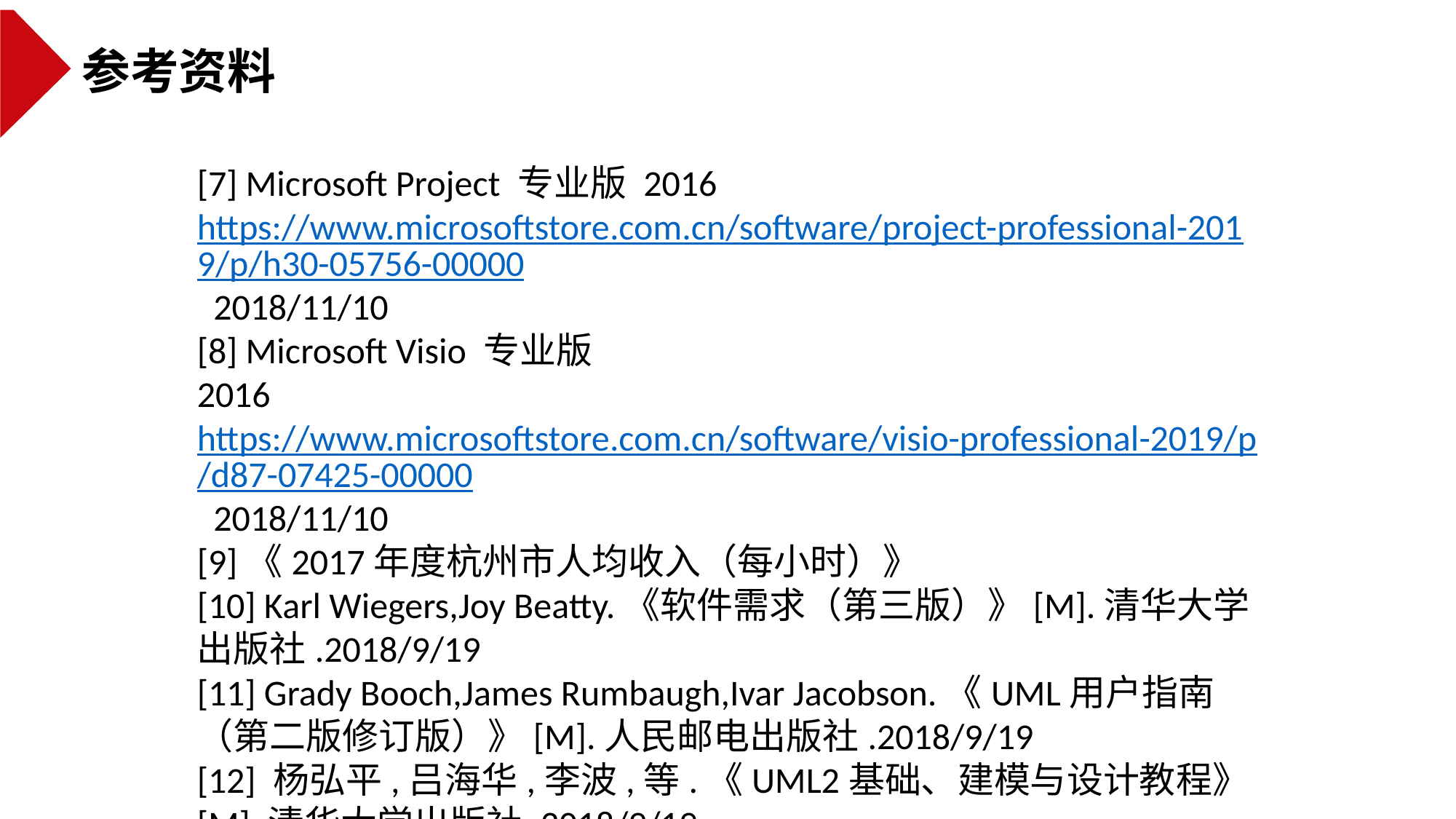

参考资料
[7] Microsoft Project 专业版 2016
https://www.microsoftstore.com.cn/software/project-professional-2019/p/h30-05756-00000  2018/11/10
[8] Microsoft Visio 专业版
2016 https://www.microsoftstore.com.cn/software/visio-professional-2019/p/d87-07425-00000  2018/11/10
[9]《2017年度杭州市人均收入（每小时）》
[10] Karl Wiegers,Joy Beatty.《软件需求（第三版）》[M].清华大学出版社.2018/9/19
[11] Grady Booch,James Rumbaugh,Ivar Jacobson.《UML用户指南（第二版修订版）》[M].人民邮电出版社.2018/9/19
[12] 杨弘平,吕海华,李波,等.《UML2基础、建模与设计教程》[M].清华大学出版社.2018/9/19